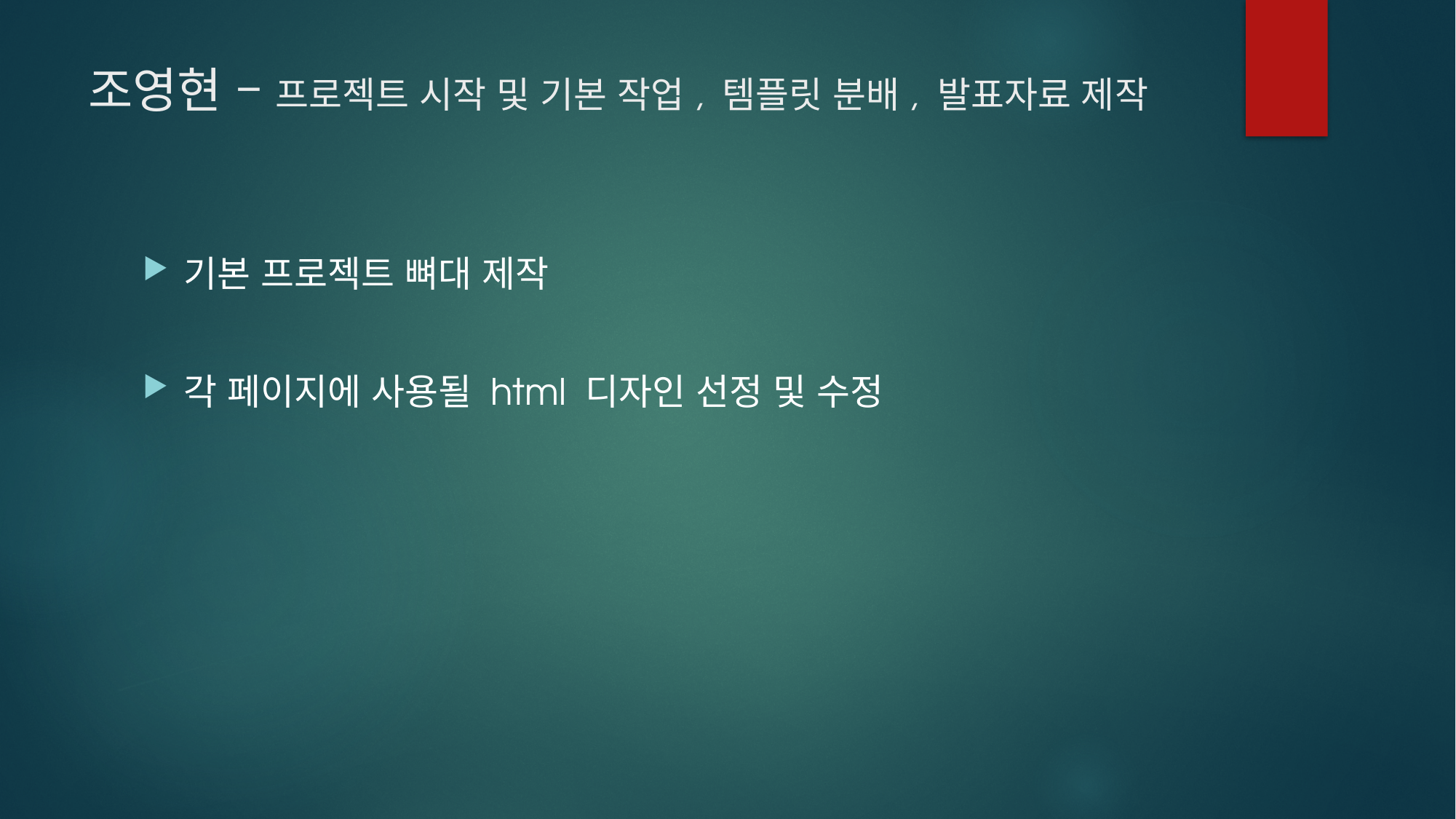

# 조영현 – 프로젝트 시작 및 기본 작업, 템플릿 분배, 발표자료 제작
기본 프로젝트 뼈대 제작

각 페이지에 사용될 html 디자인 선정 및 수정